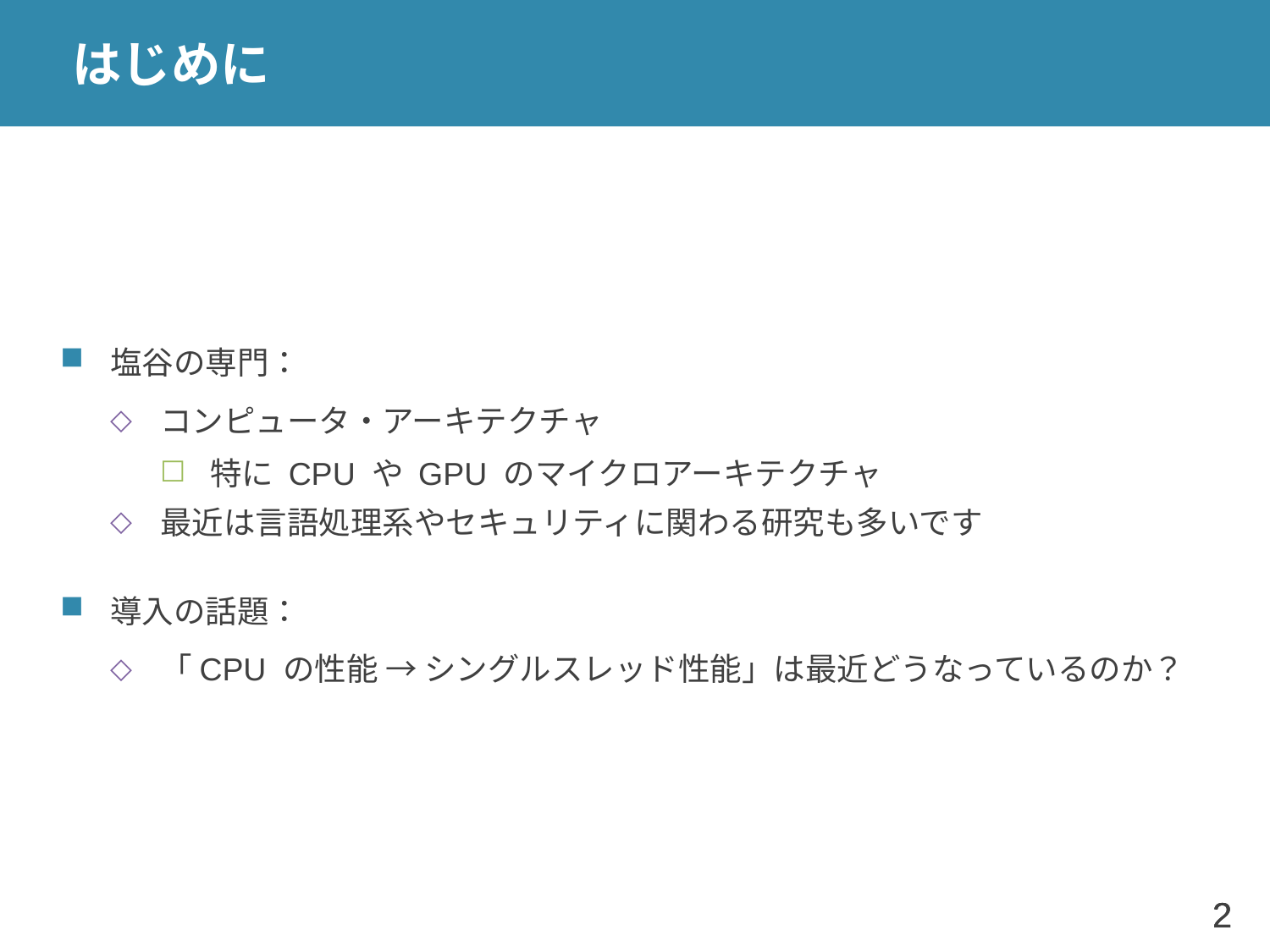

# はじめに
塩谷の専門：
コンピュータ・アーキテクチャ
特に CPU や GPU のマイクロアーキテクチャ
最近は言語処理系やセキュリティに関わる研究も多いです
導入の話題：
「CPU の性能 → シングルスレッド性能」は最近どうなっているのか？